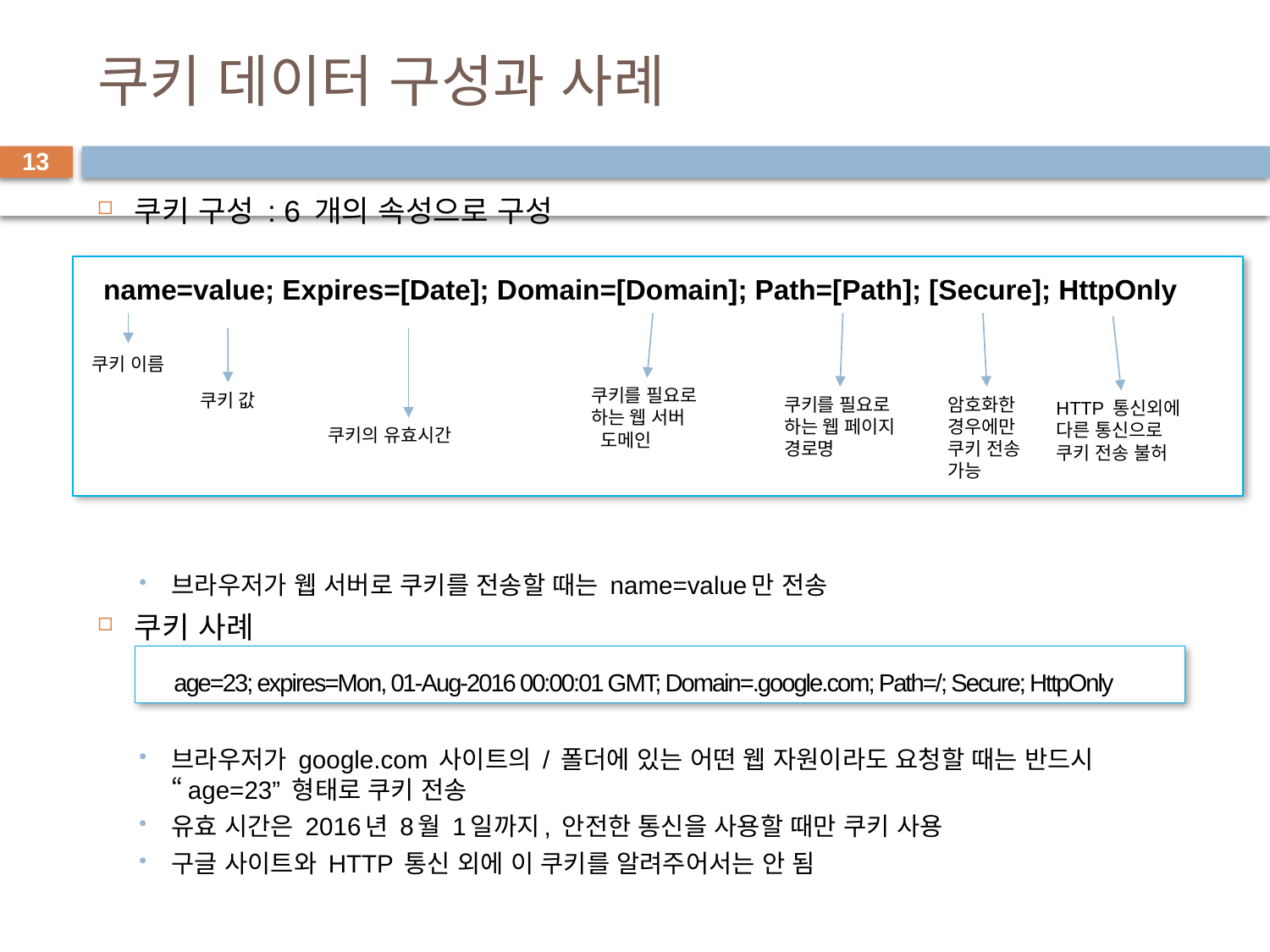

# 쿠키 데이터 구성과 사례
13
쿠키 구성 : 6 개의 속성으로 구성

브라우저가 웹 서버로 쿠키를 전송할 때는 name=value만 전송
쿠키 사례

브라우저가 google.com 사이트의 / 폴더에 있는 어떤 웹 자원이라도 요청할 때는 반드시 “age=23” 형태로 쿠키 전송
유효 시간은 2016년 8월 1일까지, 안전한 통신을 사용할 때만 쿠키 사용
구글 사이트와 HTTP 통신 외에 이 쿠키를 알려주어서는 안 됨

name=value; Expires=[Date]; Domain=[Domain]; Path=[Path]; [Secure]; HttpOnly
쿠키 이름
쿠키를 필요로
하는 웹 서버
 도메인
쿠키 값
쿠키를 필요로
하는 웹 페이지
경로명
암호화한
경우에만
쿠키 전송
가능
HTTP 통신외에
다른 통신으로
쿠키 전송 불허
쿠키의 유효시간
age=23; expires=Mon, 01-Aug-2016 00:00:01 GMT; Domain=.google.com; Path=/; Secure; HttpOnly